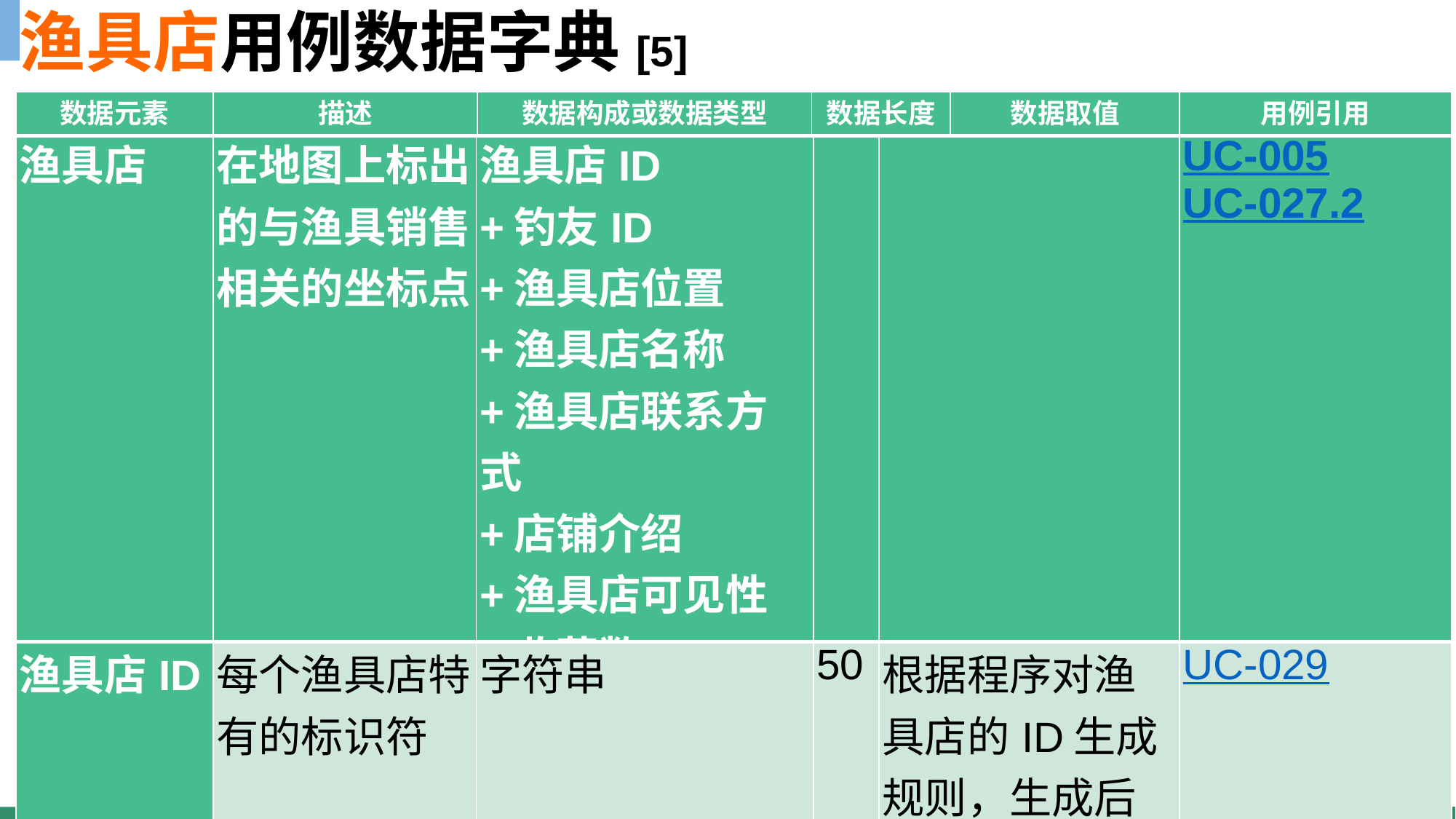

渔具店用例数据字典[5]
| 数据元素 | 描述 | 数据构成或数据类型 | 数据长度 | 数据取值 | 用例引用 |
| --- | --- | --- | --- | --- | --- |
| 渔具店 | 在地图上标出的与渔具销售相关的坐标点 | 渔具店ID +钓友ID +渔具店位置 +渔具店名称 +渔具店联系方式 +店铺介绍 +渔具店可见性 +收藏数 +去过数 |  |  | UC-005 UC-027.2 |
| --- | --- | --- | --- | --- | --- |
| 渔具店ID | 每个渔具店特有的标识符 | 字符串 | 50 | 根据程序对渔具店的ID生成规则，生成后填入 | UC-029 |